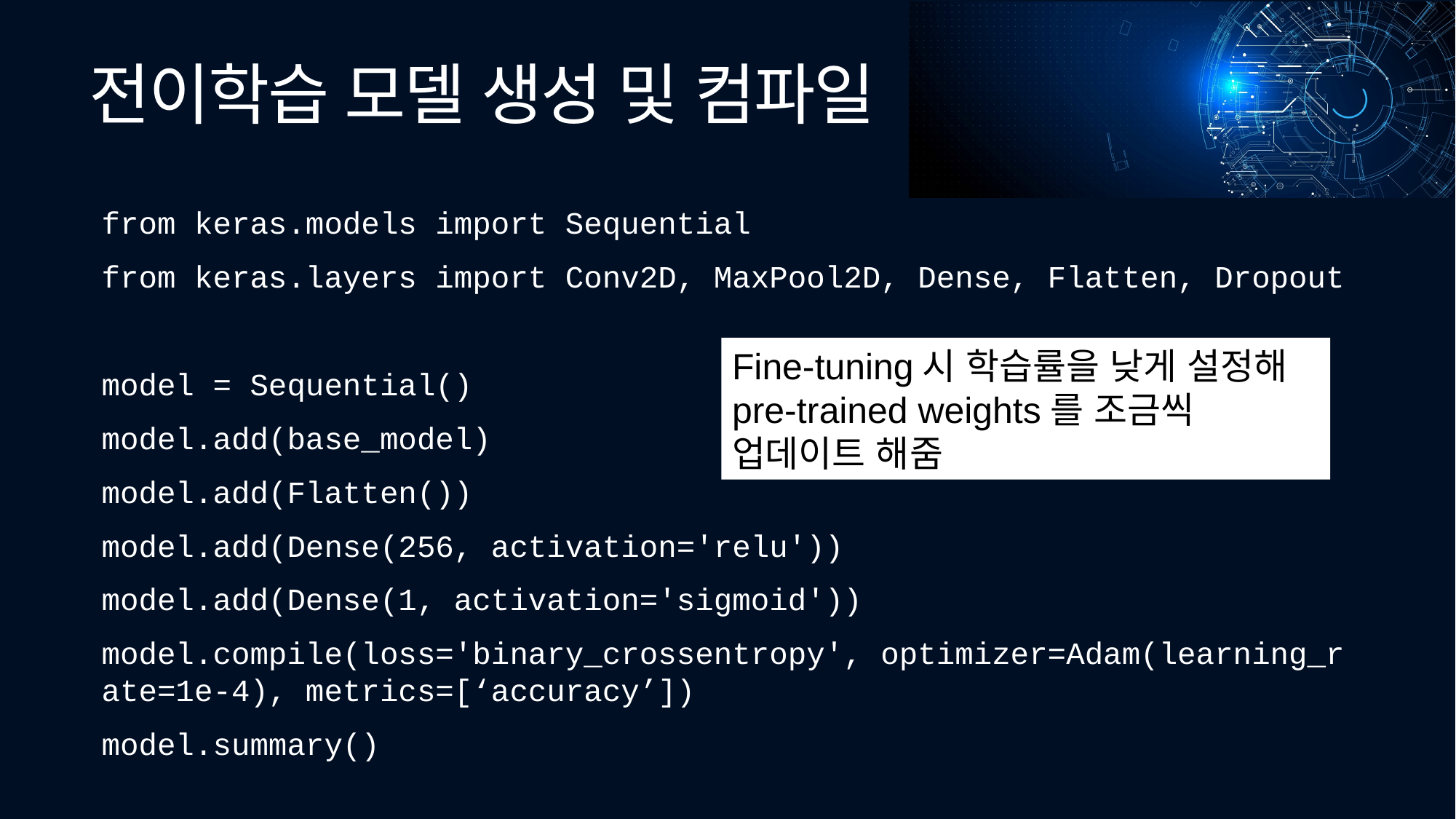

# 전이학습 모델 생성 및 컴파일
from keras.models import Sequential
from keras.layers import Conv2D, MaxPool2D, Dense, Flatten, Dropout

model = Sequential()
model.add(base_model)
model.add(Flatten())
model.add(Dense(256, activation='relu'))
model.add(Dense(1, activation='sigmoid'))
model.compile(loss='binary_crossentropy', optimizer=Adam(learning_rate=1e-4), metrics=[‘accuracy’])
model.summary()
Fine-tuning시 학습률을 낮게 설정해 pre-trained weights를 조금씩 업데이트 해줌